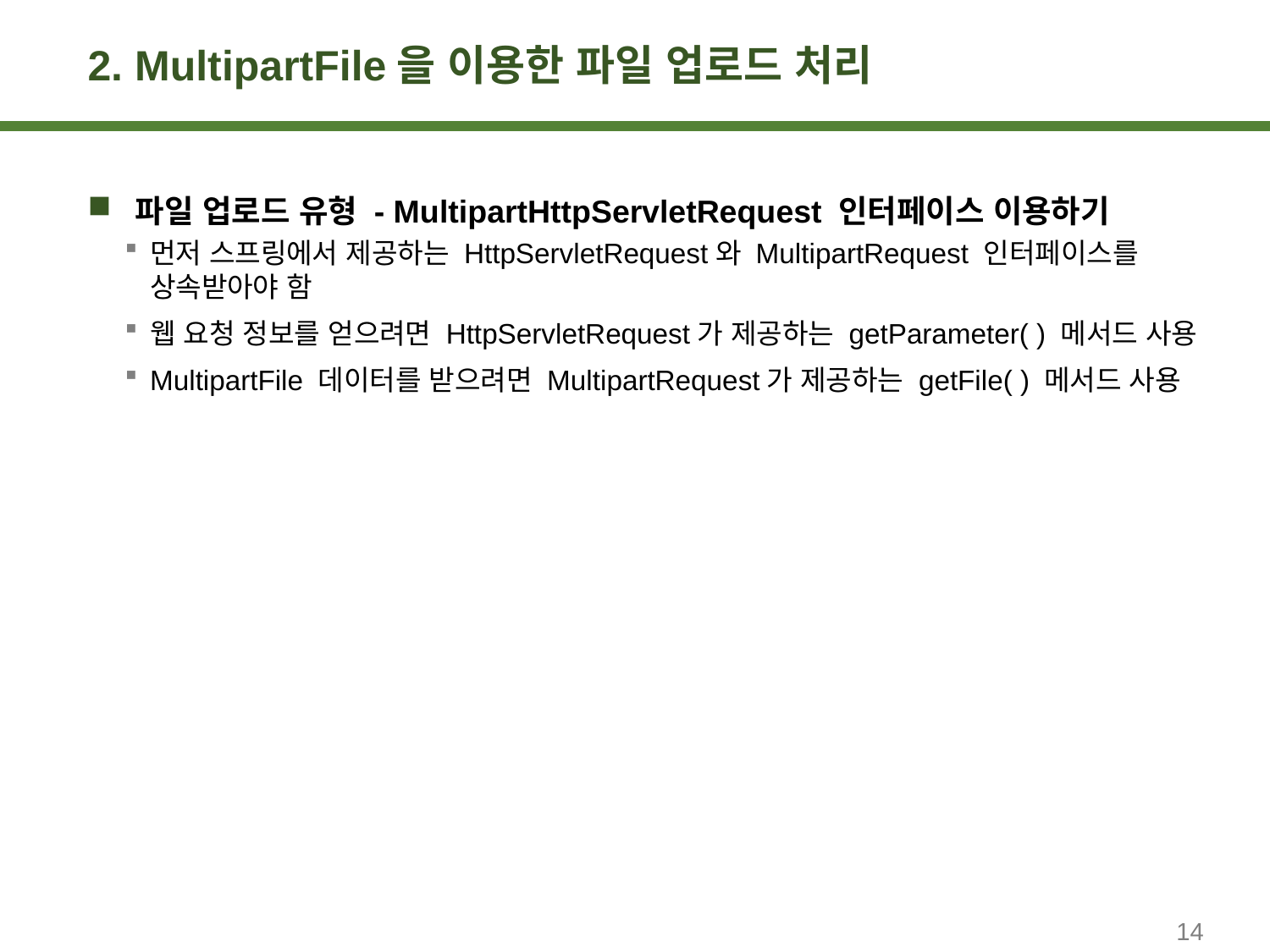

# 2. MultipartFile을 이용한 파일 업로드 처리
파일 업로드 유형 - MultipartHttpServletRequest 인터페이스 이용하기
먼저 스프링에서 제공하는 HttpServletRequest와 MultipartRequest 인터페이스를 상속받아야 함
웹 요청 정보를 얻으려면 HttpServletRequest가 제공하는 getParameter( ) 메서드 사용
MultipartFile 데이터를 받으려면 MultipartRequest가 제공하는 getFile( ) 메서드 사용